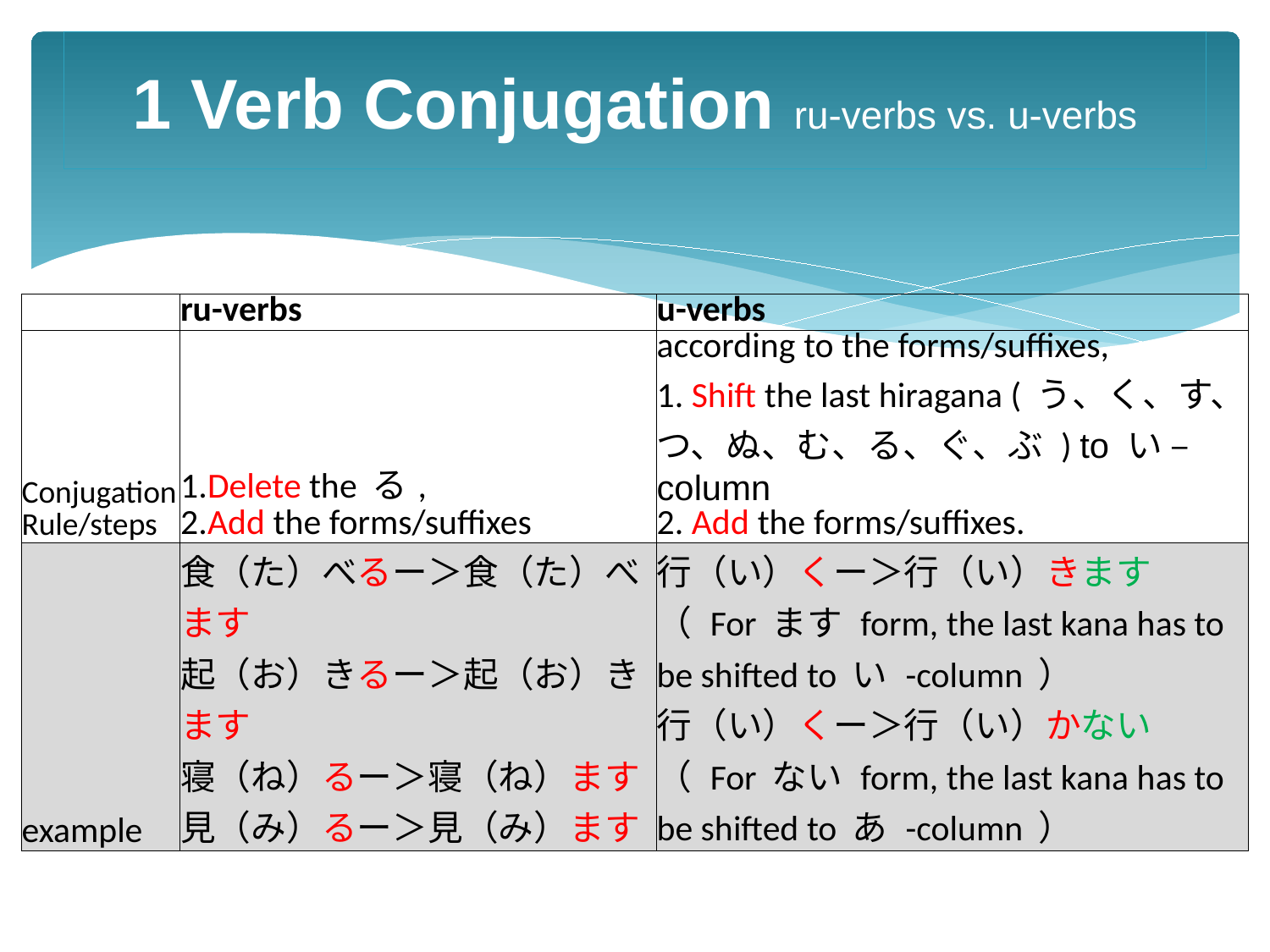

# 1 Verb Conjugation ru-verbs vs. u-verbs
|  | ru-verbs | u-verbs |
| --- | --- | --- |
| Conjugation Rule/steps | 1.Delete the る, 2.Add the forms/suffixes | according to the forms/suffixes, 1. Shift the last hiragana ( う、く、す、つ、ぬ、む、る、ぐ、ぶ ) to い –column 2. Add the forms/suffixes. |
| example | 食（た）べるー＞食（た）べます　 起（お）きるー＞起（お）きます 寝（ね）るー＞寝（ね）ます 見（み）るー＞見（み）ます | 行（い）くー＞行（い）きます （ For ます form, the last kana has to be shifted to い -column ） 行（い）くー＞行（い）かない （ For ない form, the last kana has to be shifted to あ -column ） |